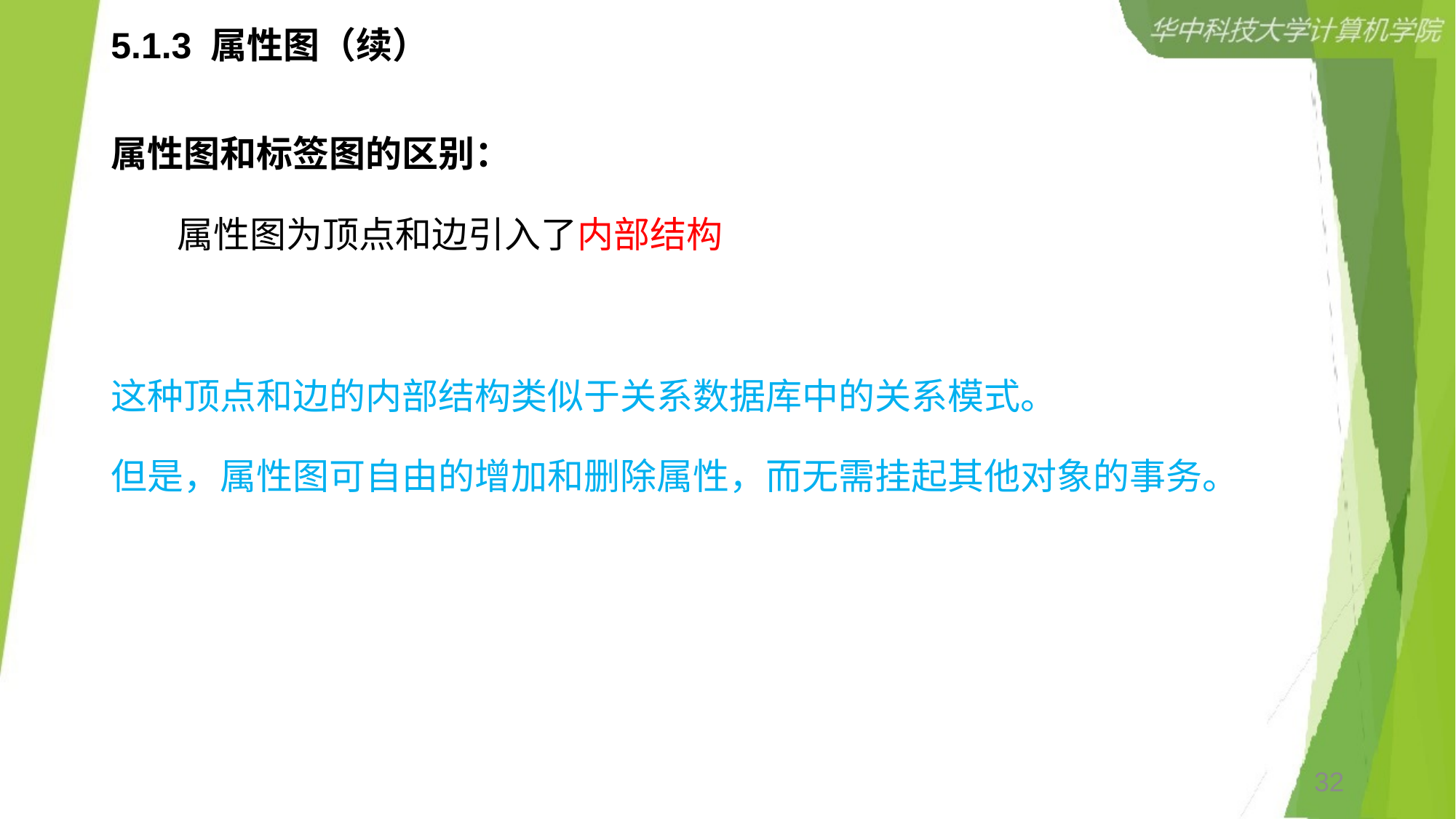

# 5.1.3 属性图（续）
属性图和标签图的区别：
       属性图为顶点和边引入了内部结构

这种顶点和边的内部结构类似于关系数据库中的关系模式。
但是，属性图可自由的增加和删除属性，而无需挂起其他对象的事务。
32